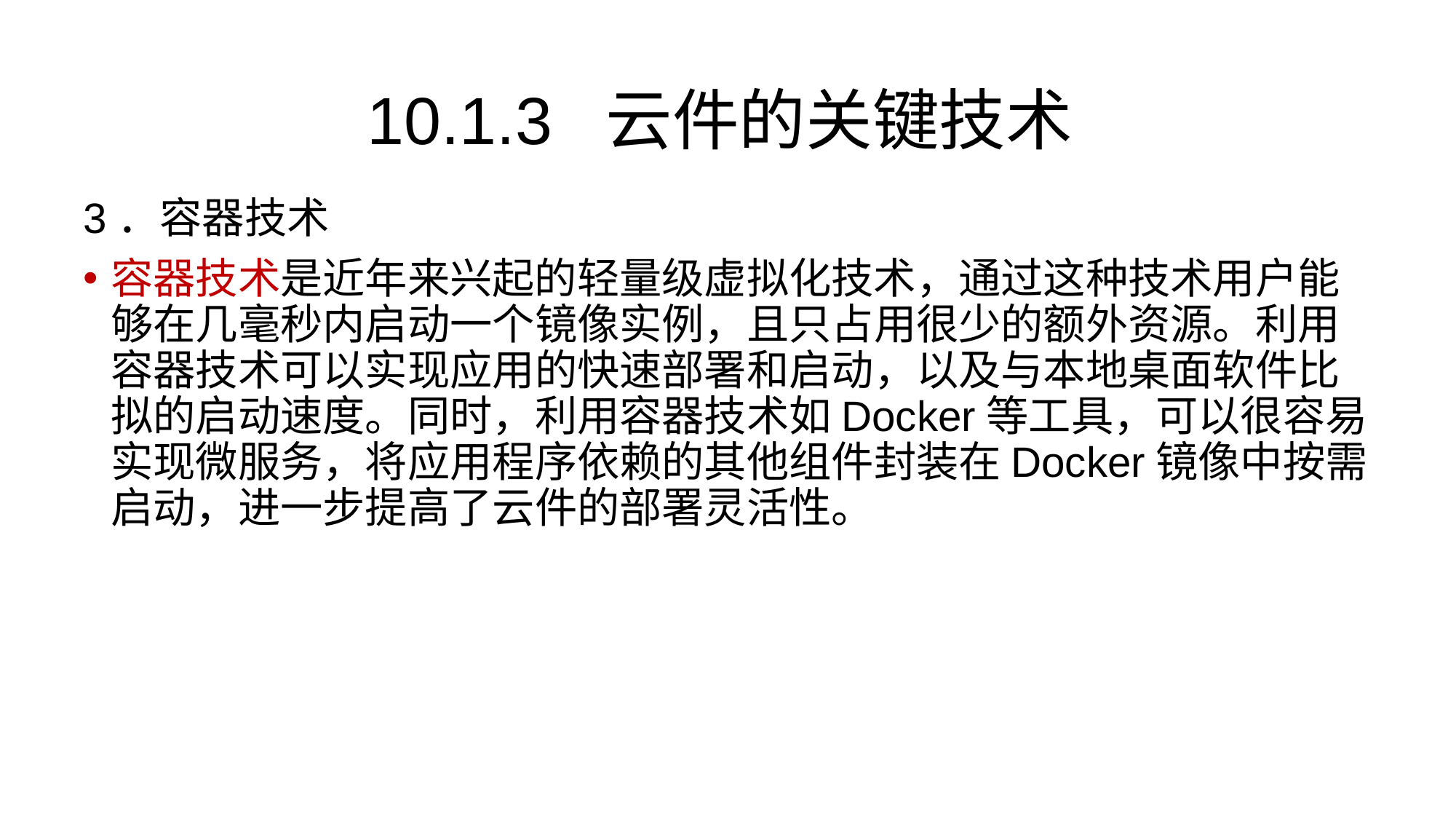

# 10.1.3  云件的关键技术
3．容器技术
容器技术是近年来兴起的轻量级虚拟化技术，通过这种技术用户能够在几毫秒内启动一个镜像实例，且只占用很少的额外资源。利用容器技术可以实现应用的快速部署和启动，以及与本地桌面软件比拟的启动速度。同时，利用容器技术如Docker等工具，可以很容易实现微服务，将应用程序依赖的其他组件封装在Docker镜像中按需启动，进一步提高了云件的部署灵活性。